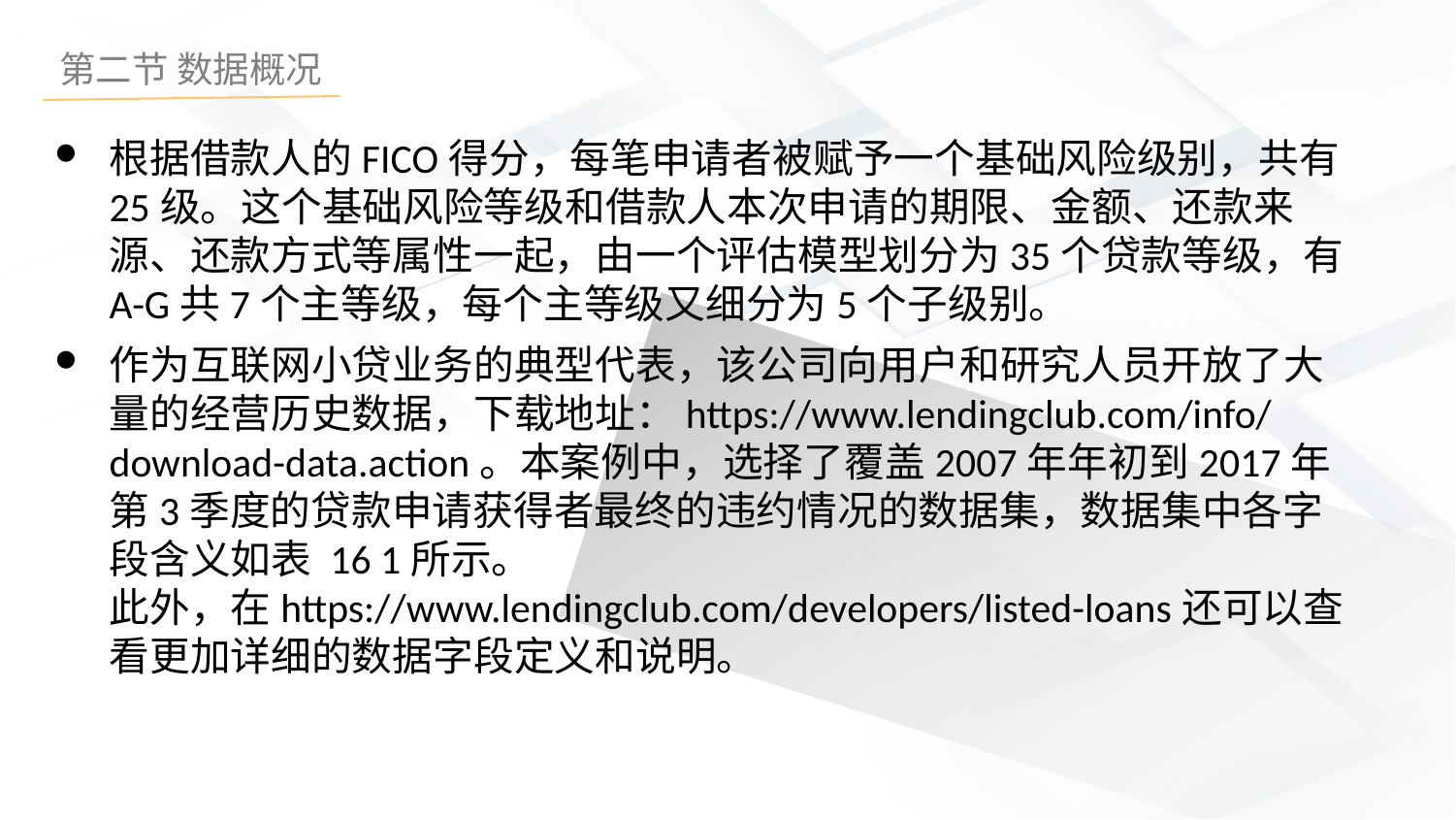

根据借款人的FICO得分，每笔申请者被赋予一个基础风险级别，共有25级。这个基础风险等级和借款人本次申请的期限、金额、还款来源、还款方式等属性一起，由一个评估模型划分为35个贷款等级，有A-G共7个主等级，每个主等级又细分为5个子级别。
作为互联网小贷业务的典型代表，该公司向用户和研究人员开放了大量的经营历史数据，下载地址：https://www.lendingclub.com/info/download-data.action。本案例中，选择了覆盖2007年年初到2017年第3季度的贷款申请获得者最终的违约情况的数据集，数据集中各字段含义如表 16 1所示。 此外，在https://www.lendingclub.com/developers/listed-loans还可以查看更加详细的数据字段定义和说明。